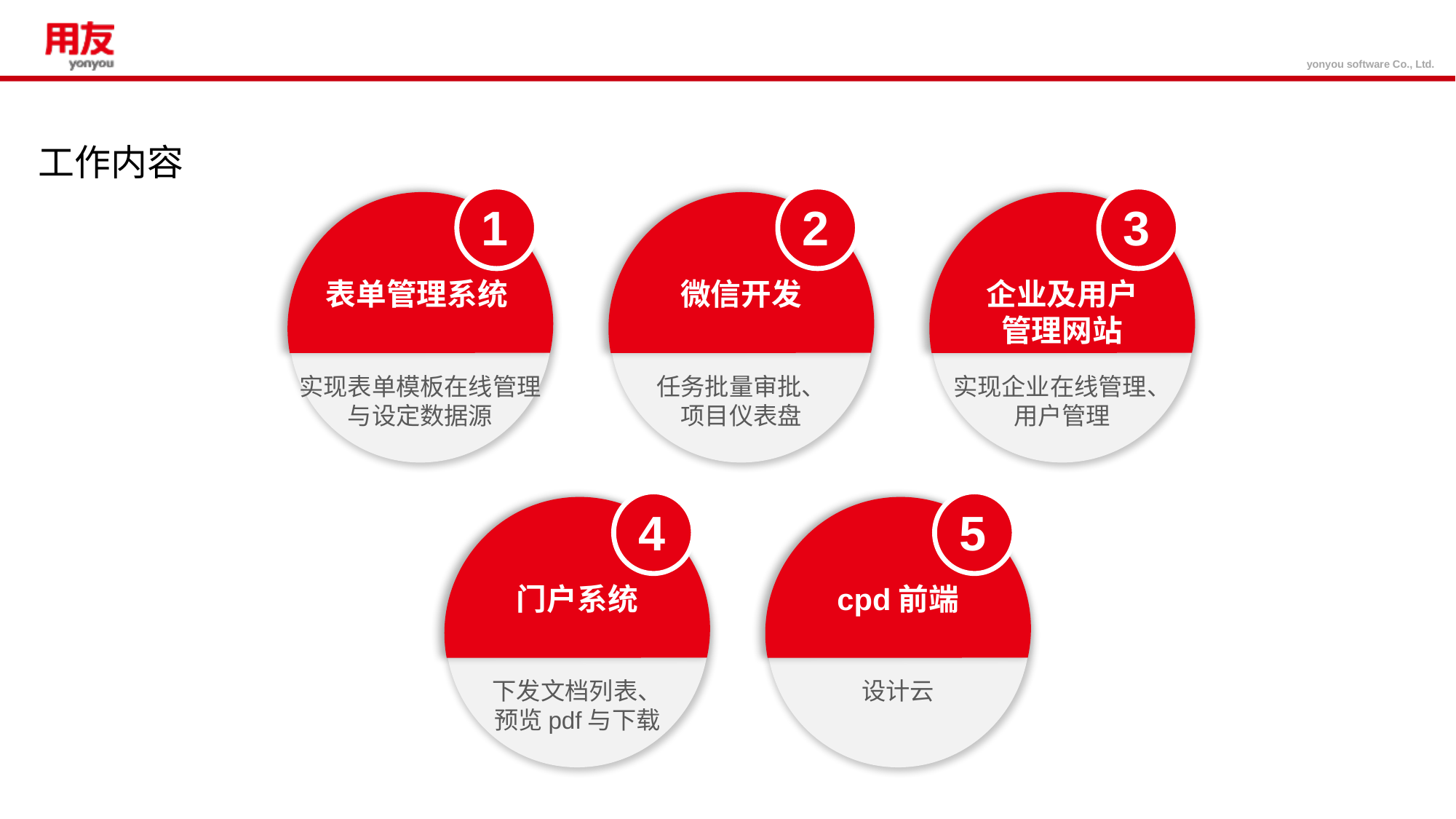

工作内容

1

表单管理系统
实现表单模板在线管理
与设定数据源

2

微信开发
任务批量审批、
项目仪表盘

3

企业及用户
管理网站
实现企业在线管理、
用户管理

4

门户系统
下发文档列表、
预览pdf与下载

5

cpd前端
设计云